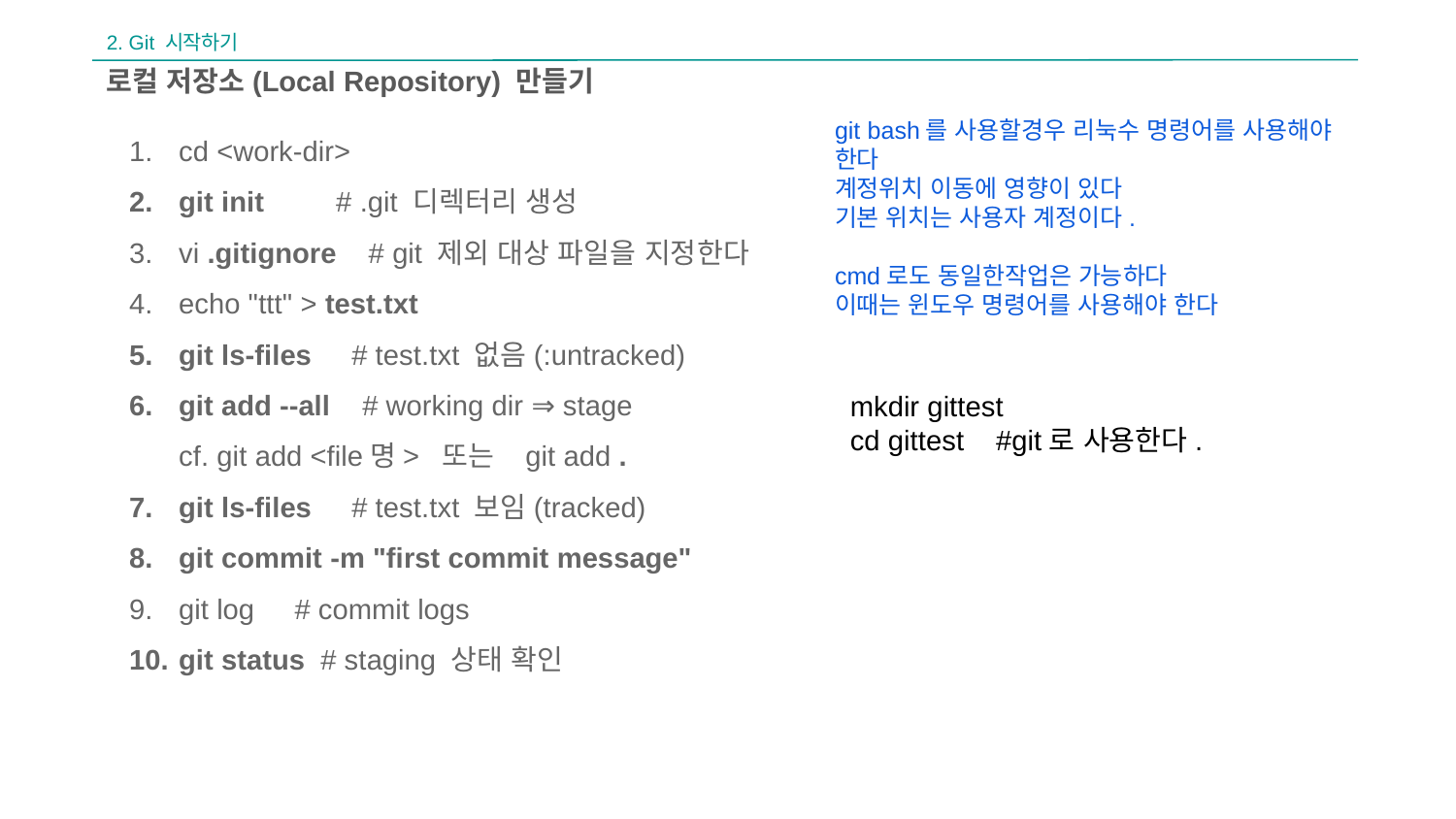

2. Git 시작하기
로컬 저장소(Local Repository) 만들기

cd <work-dir>
git init         # .git 디렉터리 생성
vi .gitignore    # git 제외 대상 파일을 지정한다
echo "ttt" > test.txt
git ls-files     # test.txt 없음(:untracked)
git add --all    # working dir ⇒ stage
cf. git add <file명>  또는   git add .
git ls-files     # test.txt 보임(tracked)
git commit -m "first commit message"
git log     # commit logs
git status  # staging 상태 확인

git bash를 사용할경우 리눅수 명령어를 사용해야 한다
계정위치 이동에 영향이 있다
기본 위치는 사용자 계정이다.

cmd로도 동일한작업은 가능하다
이때는 윈도우 명령어를 사용해야 한다
mkdir gittest
cd gittest    #git로 사용한다.